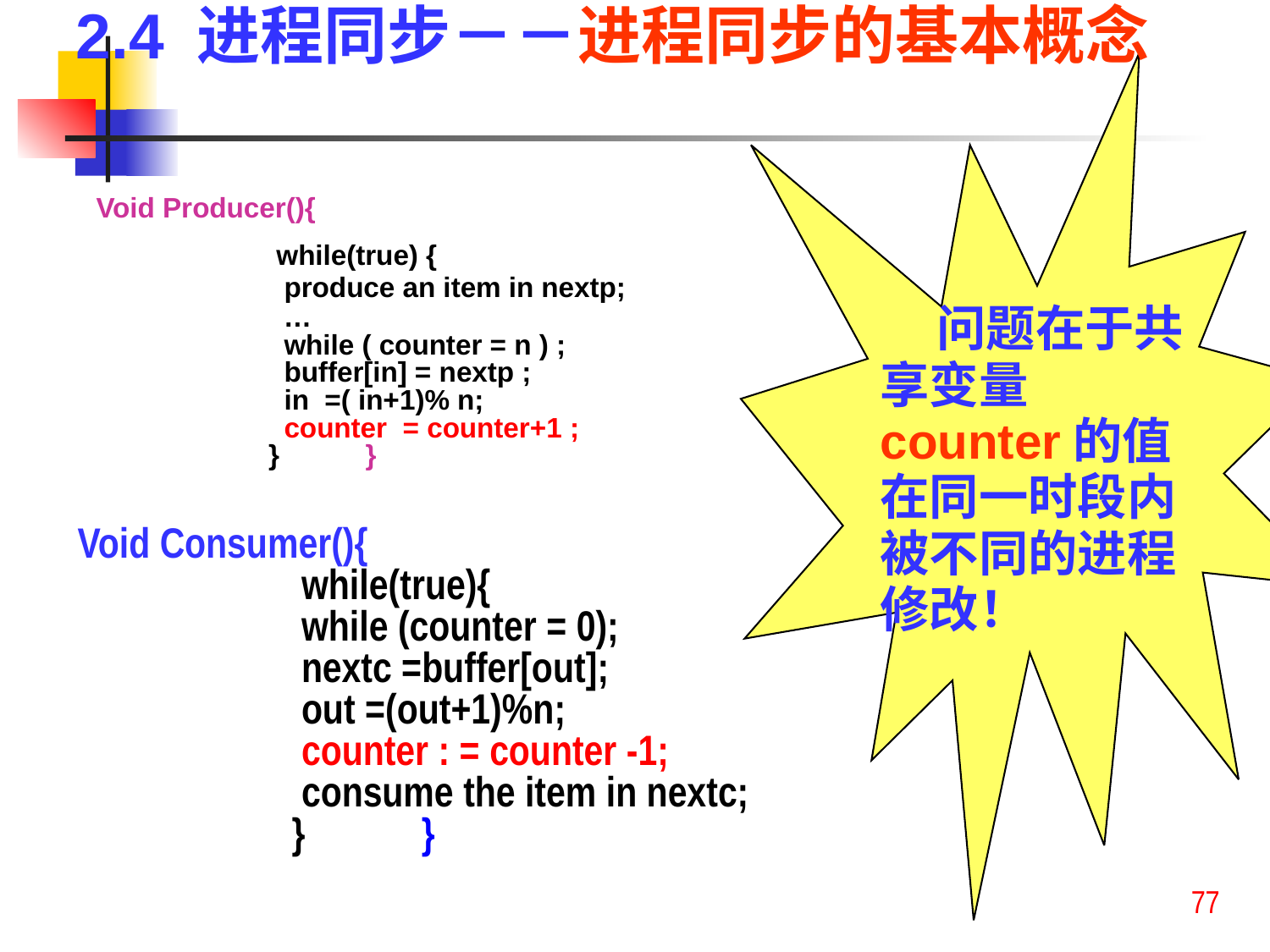

2.4 进程同步－－进程同步的基本概念

Void Producer(){
                       while(true) {
                        produce an item in nextp;
                        …
                        while ( counter = n ) ;
                        buffer[in] = nextp ;
                        in  =( in+1)% n;
                        counter  = counter+1 ;
                      }           }

    问题在于共享变量counter的值在同一时段内被不同的进程修改！
Void Consumer(){
                       while(true){
                       while (counter = 0);
                       nextc =buffer[out];
                       out =(out+1)%n;
                       counter : = counter -1;
                       consume the item in nextc;
                      }            }
77